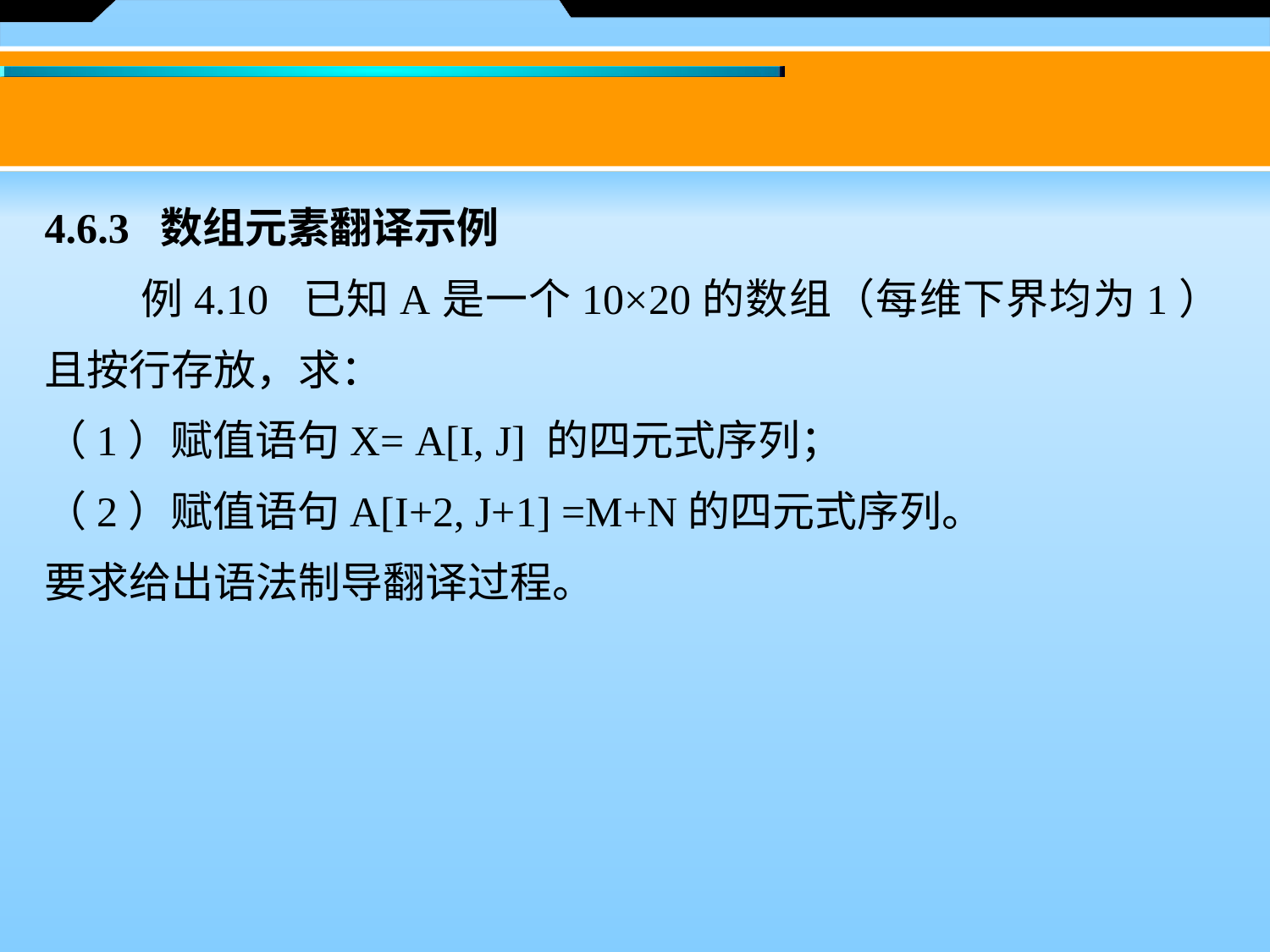

4.6.3  数组元素翻译示例
        例4.10  已知A是一个10×20的数组（每维下界均为1）且按行存放，求：
（1）赋值语句X= A[I, J] 的四元式序列；
（2）赋值语句A[I+2, J+1] =M+N的四元式序列。
要求给出语法制导翻译过程。